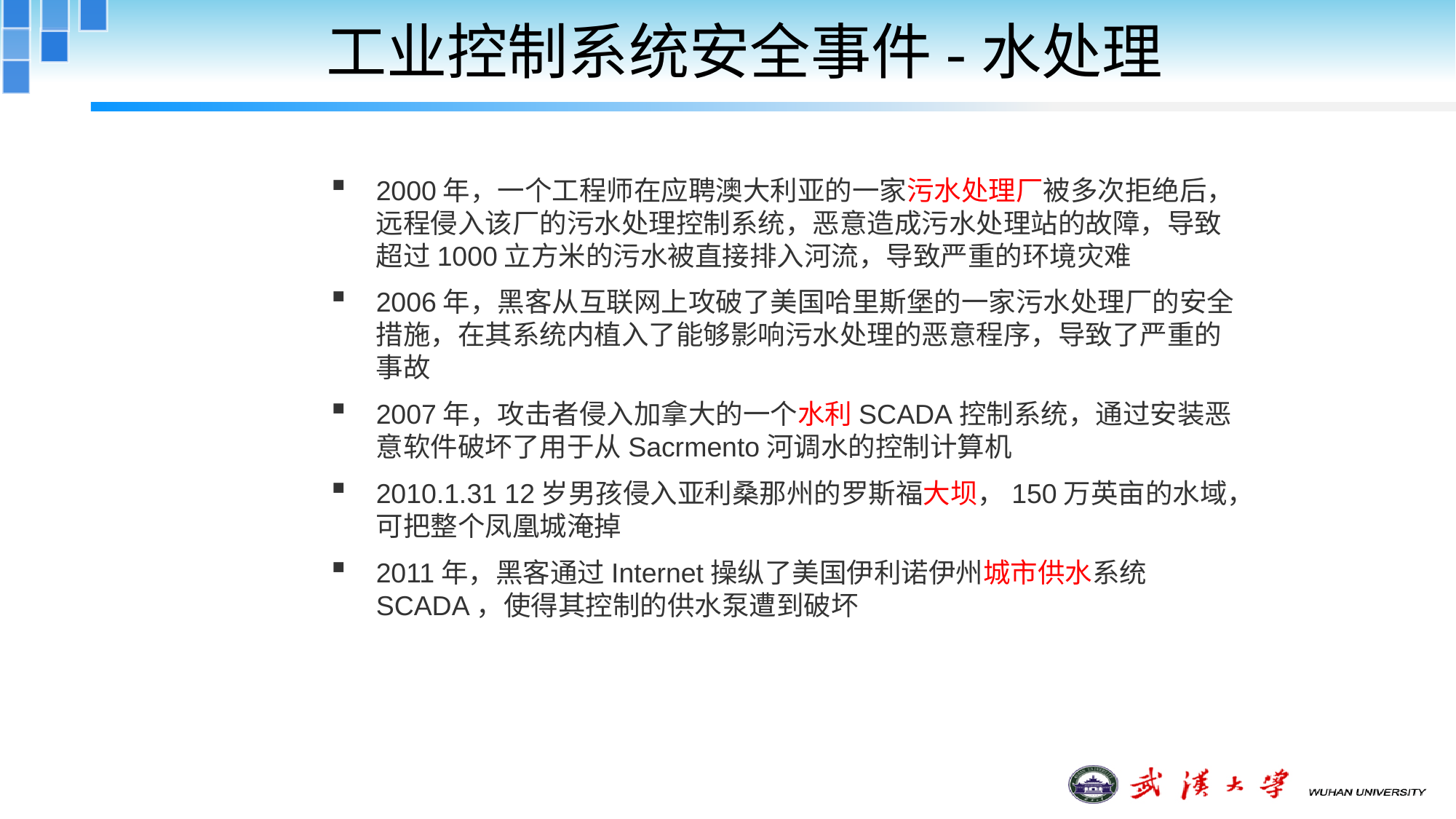

# 工业控制系统安全事件-水处理
2000年，一个工程师在应聘澳大利亚的一家污水处理厂被多次拒绝后，远程侵入该厂的污水处理控制系统，恶意造成污水处理站的故障，导致超过1000立方米的污水被直接排入河流，导致严重的环境灾难
2006年，黑客从互联网上攻破了美国哈里斯堡的一家污水处理厂的安全措施，在其系统内植入了能够影响污水处理的恶意程序，导致了严重的事故
2007年，攻击者侵入加拿大的一个水利SCADA控制系统，通过安装恶意软件破坏了用于从Sacrmento河调水的控制计算机
2010.1.31 12岁男孩侵入亚利桑那州的罗斯福大坝，150万英亩的水域，可把整个凤凰城淹掉
2011年，黑客通过Internet操纵了美国伊利诺伊州城市供水系统SCADA，使得其控制的供水泵遭到破坏